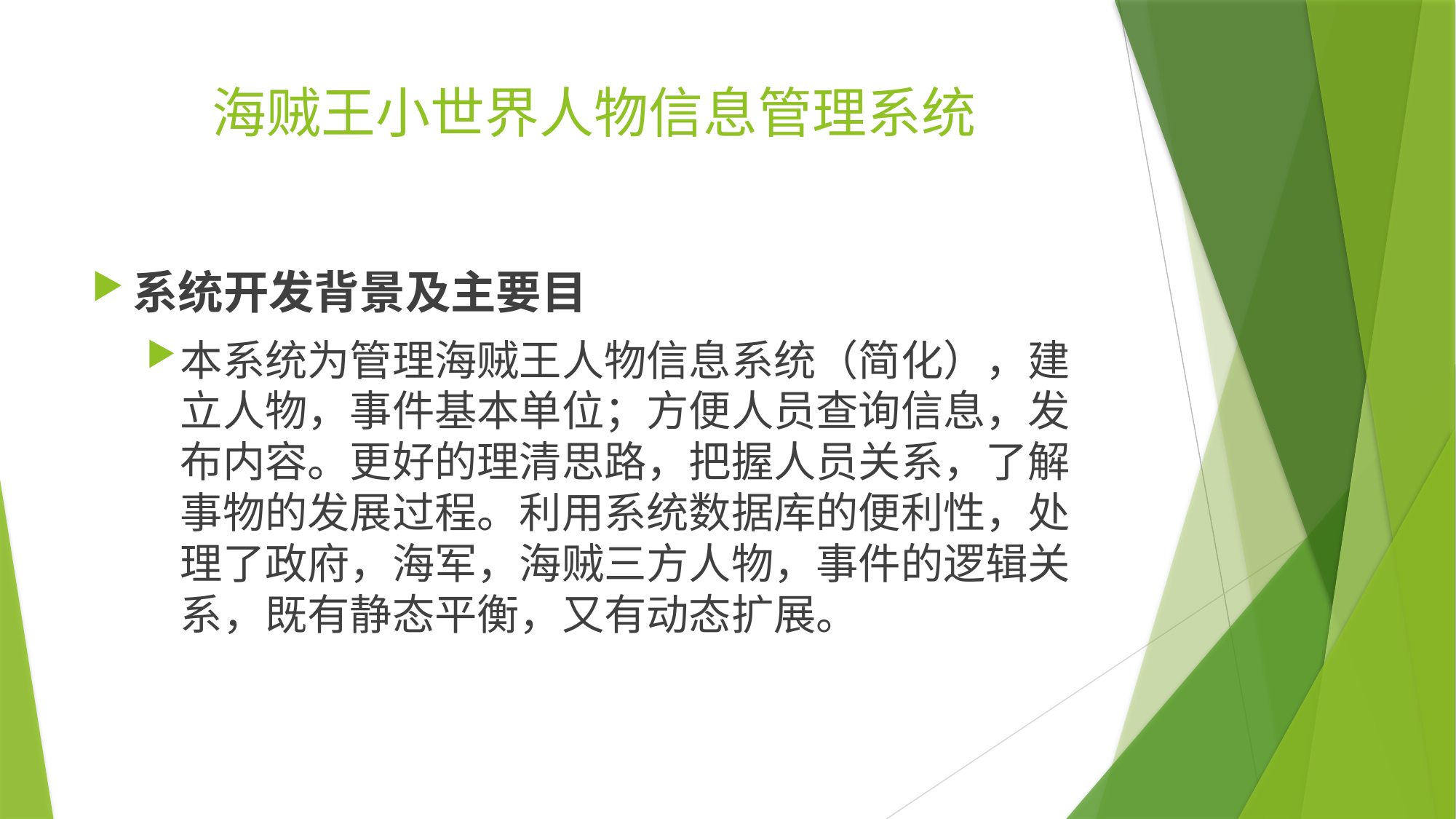

# 海贼王小世界人物信息管理系统
系统开发背景及主要目
本系统为管理海贼王人物信息系统（简化），建立人物，事件基本单位；方便人员查询信息，发布内容。更好的理清思路，把握人员关系，了解事物的发展过程。利用系统数据库的便利性，处理了政府，海军，海贼三方人物，事件的逻辑关系，既有静态平衡，又有动态扩展。